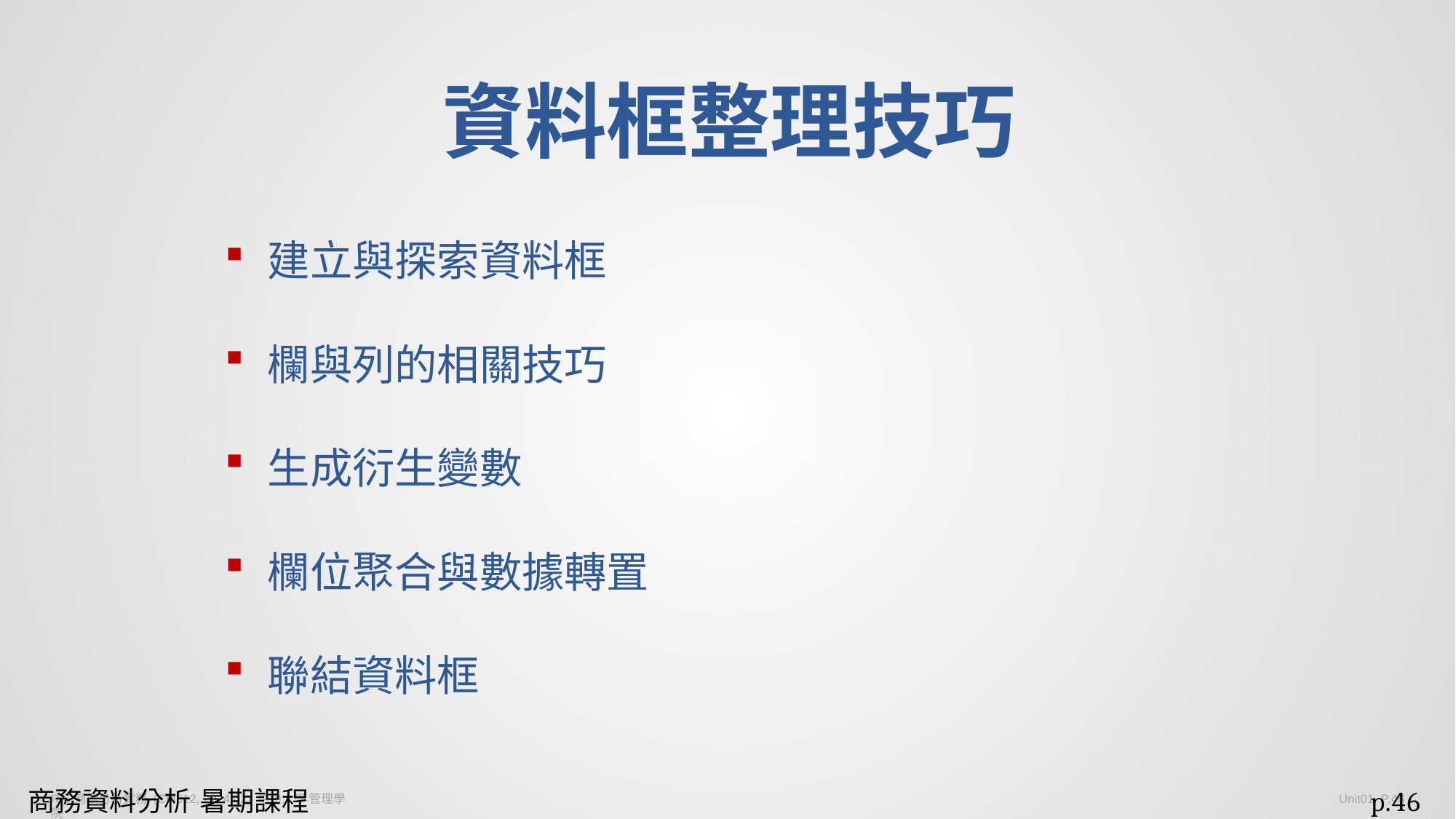

# 資料框整理技巧
建立與探索資料框
欄與列的相關技巧
生成衍生變數
欄位聚合與數據轉置
聯結資料框
商務資料分析 暑期課程 2017
p.46